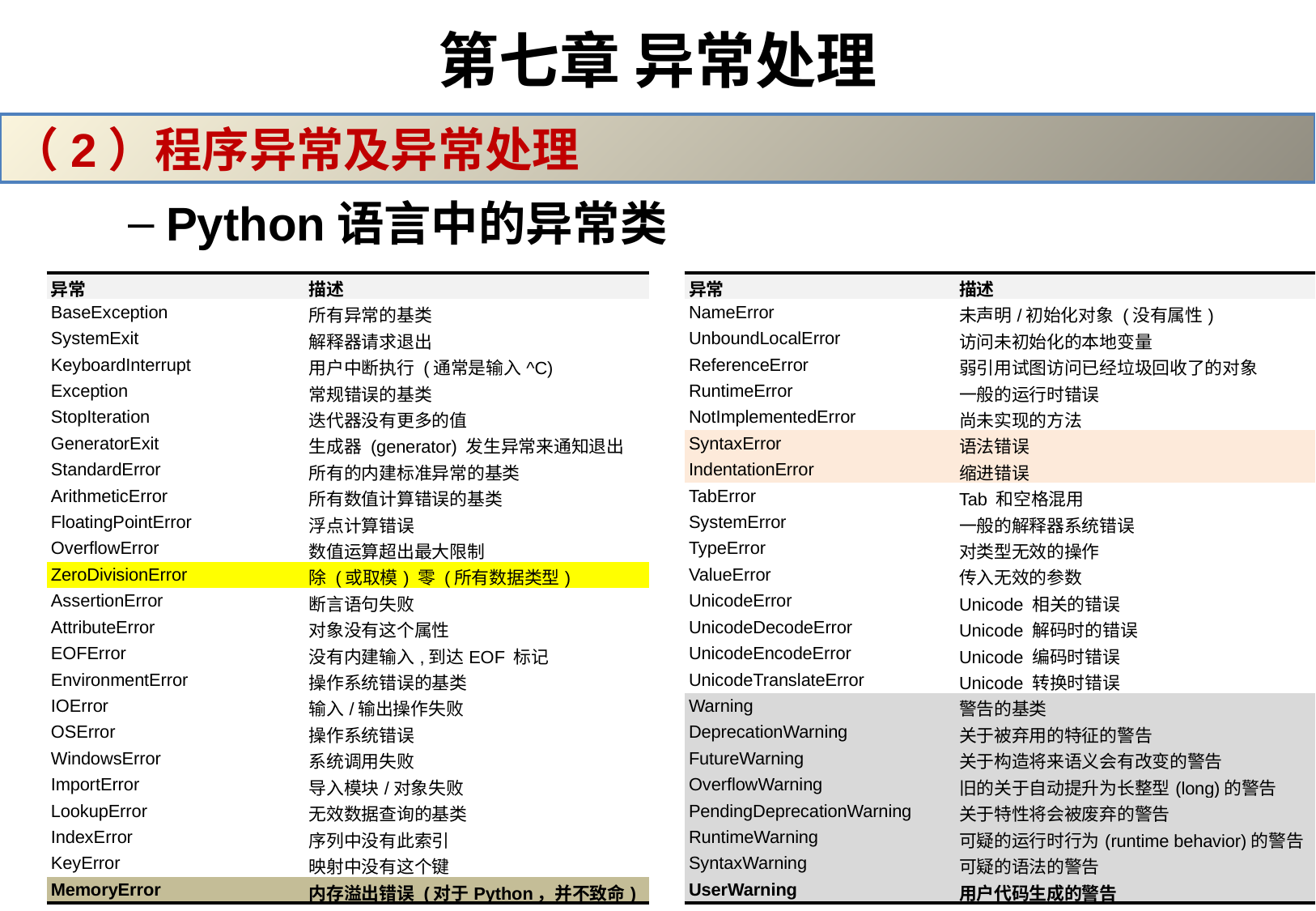

# 第七章 异常处理
（2）程序异常及异常处理
Python语言中的异常类
| 异常 | 描述 |
| --- | --- |
| BaseException | 所有异常的基类 |
| SystemExit | 解释器请求退出 |
| KeyboardInterrupt | 用户中断执行 (通常是输入^C) |
| Exception | 常规错误的基类 |
| StopIteration | 迭代器没有更多的值 |
| GeneratorExit | 生成器 (generator) 发生异常来通知退出 |
| StandardError | 所有的内建标准异常的基类 |
| ArithmeticError | 所有数值计算错误的基类 |
| FloatingPointError | 浮点计算错误 |
| OverflowError | 数值运算超出最大限制 |
| ZeroDivisionError | 除 (或取模) 零 (所有数据类型) |
| AssertionError | 断言语句失败 |
| AttributeError | 对象没有这个属性 |
| EOFError | 没有内建输入,到达EOF 标记 |
| EnvironmentError | 操作系统错误的基类 |
| IOError | 输入/输出操作失败 |
| OSError | 操作系统错误 |
| WindowsError | 系统调用失败 |
| ImportError | 导入模块/对象失败 |
| LookupError | 无效数据查询的基类 |
| IndexError | 序列中没有此索引 |
| KeyError | 映射中没有这个键 |
| MemoryError | 内存溢出错误 (对于Python，并不致命) |
| 异常 | 描述 |
| --- | --- |
| NameError | 未声明/初始化对象 (没有属性) |
| UnboundLocalError | 访问未初始化的本地变量 |
| ReferenceError | 弱引用试图访问已经垃圾回收了的对象 |
| RuntimeError | 一般的运行时错误 |
| NotImplementedError | 尚未实现的方法 |
| SyntaxError | 语法错误 |
| IndentationError | 缩进错误 |
| TabError | Tab 和空格混用 |
| SystemError | 一般的解释器系统错误 |
| TypeError | 对类型无效的操作 |
| ValueError | 传入无效的参数 |
| UnicodeError | Unicode 相关的错误 |
| UnicodeDecodeError | Unicode 解码时的错误 |
| UnicodeEncodeError | Unicode 编码时错误 |
| UnicodeTranslateError | Unicode 转换时错误 |
| Warning | 警告的基类 |
| DeprecationWarning | 关于被弃用的特征的警告 |
| FutureWarning | 关于构造将来语义会有改变的警告 |
| OverflowWarning | 旧的关于自动提升为长整型(long)的警告 |
| PendingDeprecationWarning | 关于特性将会被废弃的警告 |
| RuntimeWarning | 可疑的运行时行为(runtime behavior)的警告 |
| SyntaxWarning | 可疑的语法的警告 |
| UserWarning | 用户代码生成的警告 |